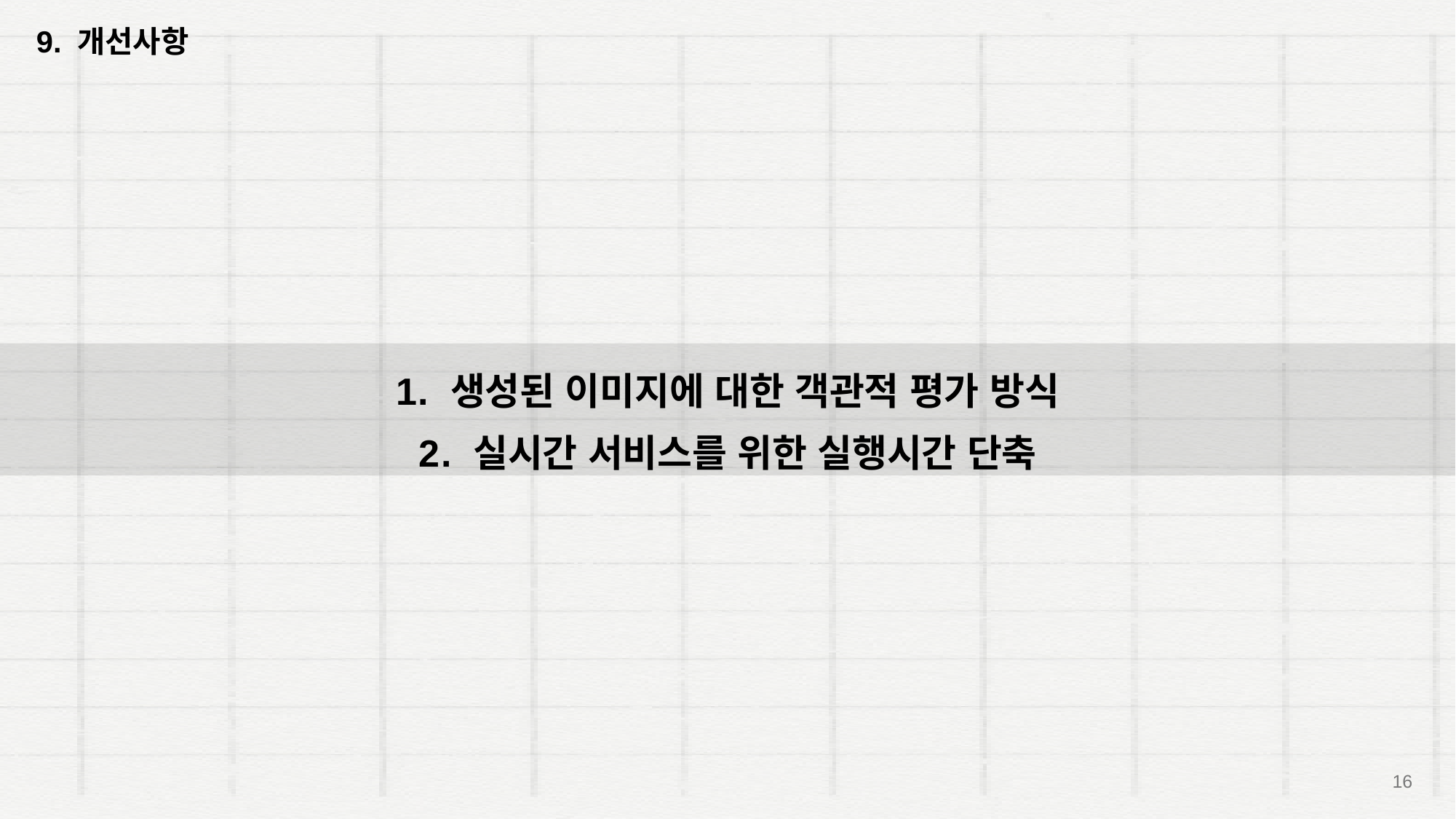

9. 개선사항

생성된 이미지에 대한 객관적 평가 방식
실시간 서비스를 위한 실행시간 단축
16